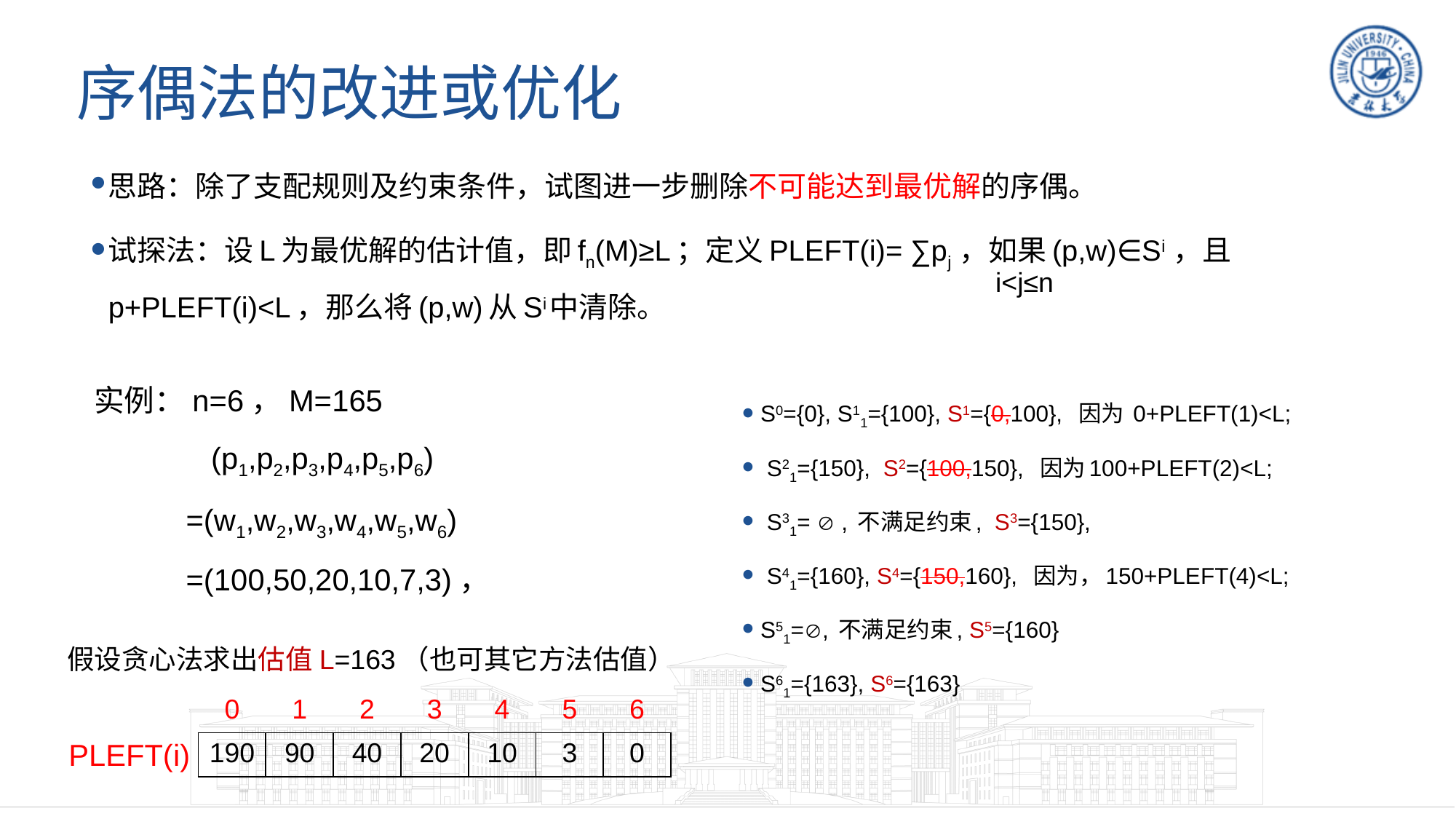

# 序偶法的改进或优化
思路：除了支配规则及约束条件，试图进一步删除不可能达到最优解的序偶。
试探法：设L为最优解的估计值，即fn(M)≥L；定义PLEFT(i)= ∑pj ，如果(p,w)∈Si ，且p+PLEFT(i)<L，那么将(p,w)从Si中清除。
i<j≤n
实例：n=6，M=165
              (p1,p2,p3,p4,p5,p6)
           =(w1,w2,w3,w4,w5,w6)
           =(100,50,20,10,7,3)，
S0={0}, S11={100}, S1={0,100},  因为 0+PLEFT(1)<L;
 S21={150},  S2={100,150},  因为100+PLEFT(2)<L;
 S31= ∅ , 不满足约束,  S3={150},
 S41={160}, S4={150,160},  因为，150+PLEFT(4)<L;
S51=∅, 不满足约束, S5={160}
S61={163}, S6={163}
假设贪心法求出估值L=163（也可其它方法估值）
| 0 | 1 | 2 | 3 | 4 | 5 | 6 |
| --- | --- | --- | --- | --- | --- | --- |
| 190 | 90 | 40 | 20 | 10 | 3 | 0 |
PLEFT(i)
57